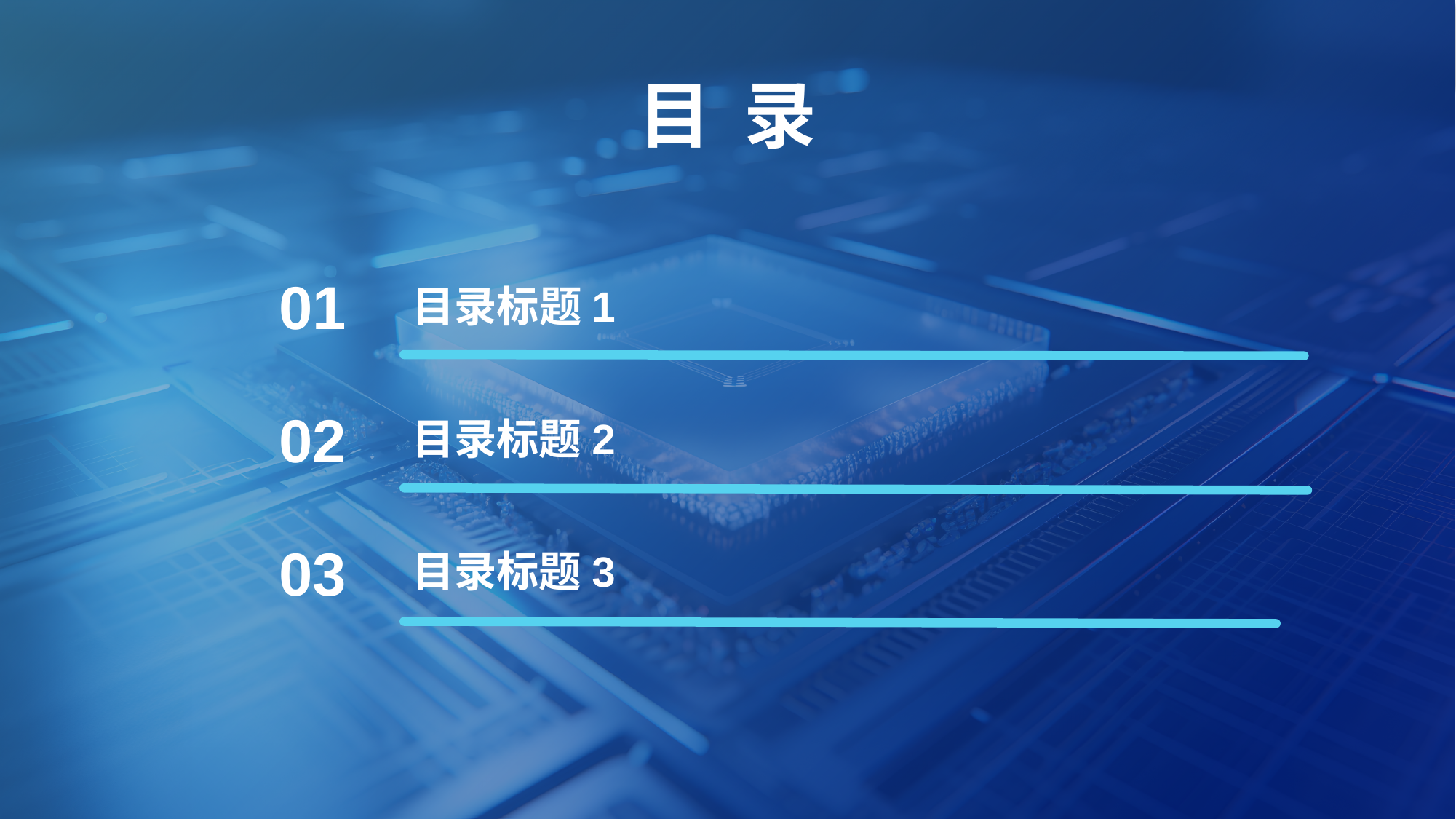

目  录
01
目录标题1
02
目录标题2
03
目录标题3